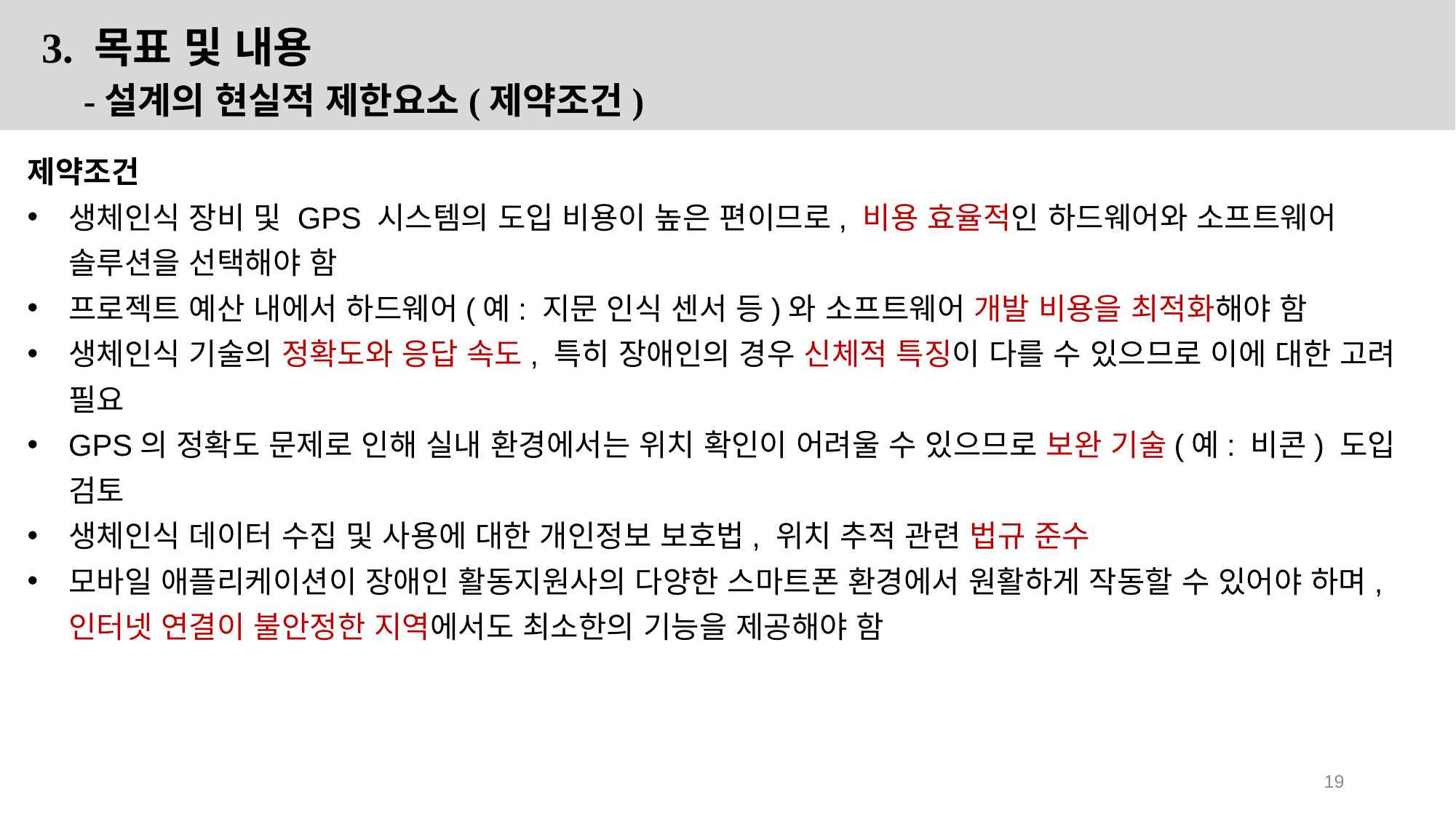

3. 목표 및 내용
    -설계의 현실적 제한요소(제약조건)

제약조건
생체인식 장비 및 GPS 시스템의 도입 비용이 높은 편이므로, 비용 효율적인 하드웨어와 소프트웨어 솔루션을 선택해야 함
프로젝트 예산 내에서 하드웨어(예: 지문 인식 센서 등)와 소프트웨어 개발 비용을 최적화해야 함
생체인식 기술의 정확도와 응답 속도, 특히 장애인의 경우 신체적 특징이 다를 수 있으므로 이에 대한 고려 필요
GPS의 정확도 문제로 인해 실내 환경에서는 위치 확인이 어려울 수 있으므로 보완 기술(예: 비콘) 도입 검토
생체인식 데이터 수집 및 사용에 대한 개인정보 보호법, 위치 추적 관련 법규 준수
모바일 애플리케이션이 장애인 활동지원사의 다양한 스마트폰 환경에서 원활하게 작동할 수 있어야 하며, 인터넷 연결이 불안정한 지역에서도 최소한의 기능을 제공해야 함
19